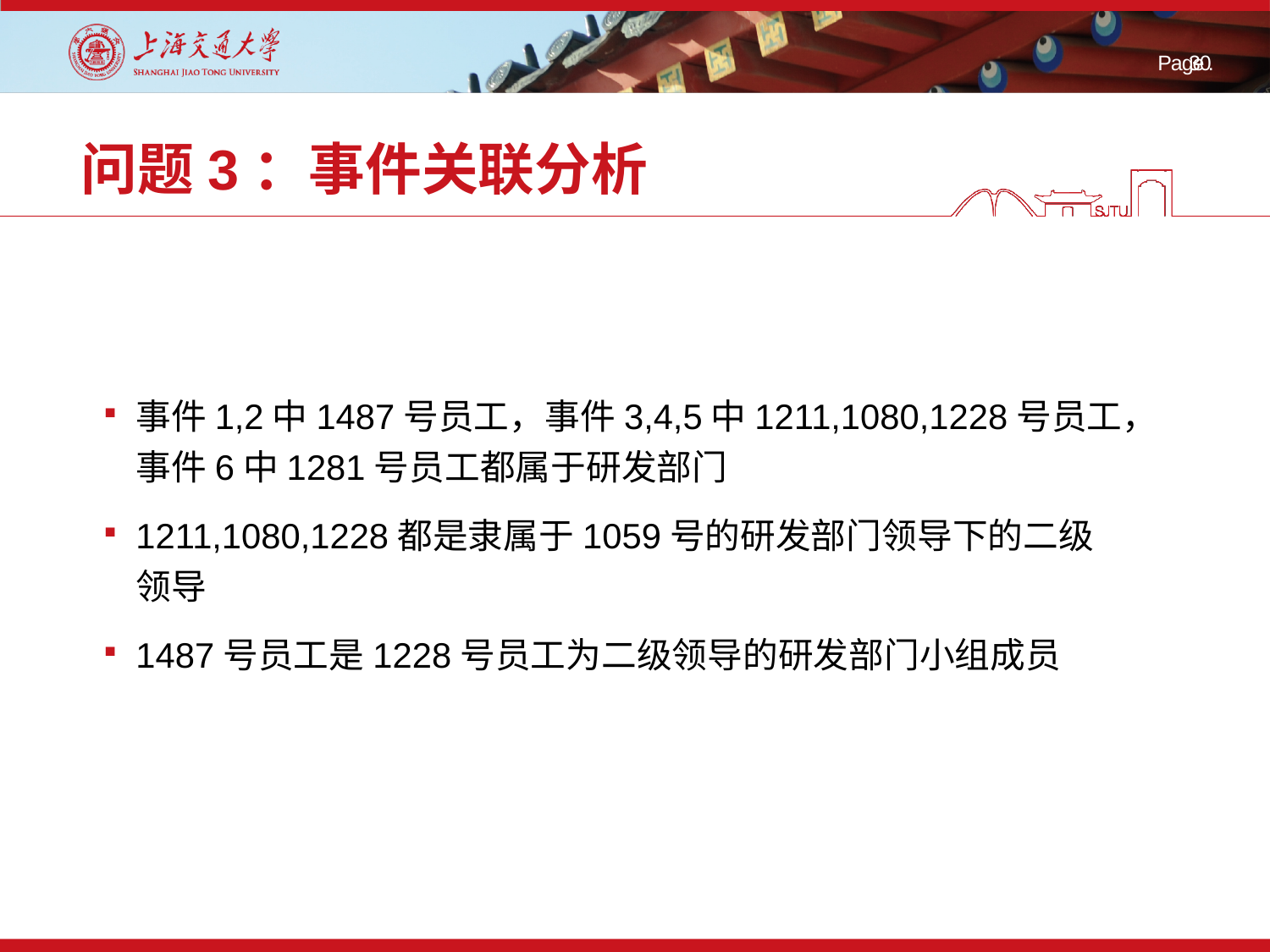

# 问题3：事件关联分析
事件1,2中1487号员工，事件3,4,5中1211,1080,1228号员工，事件6中1281号员工都属于研发部门
1211,1080,1228都是隶属于1059号的研发部门领导下的二级领导
1487号员工是1228号员工为二级领导的研发部门小组成员